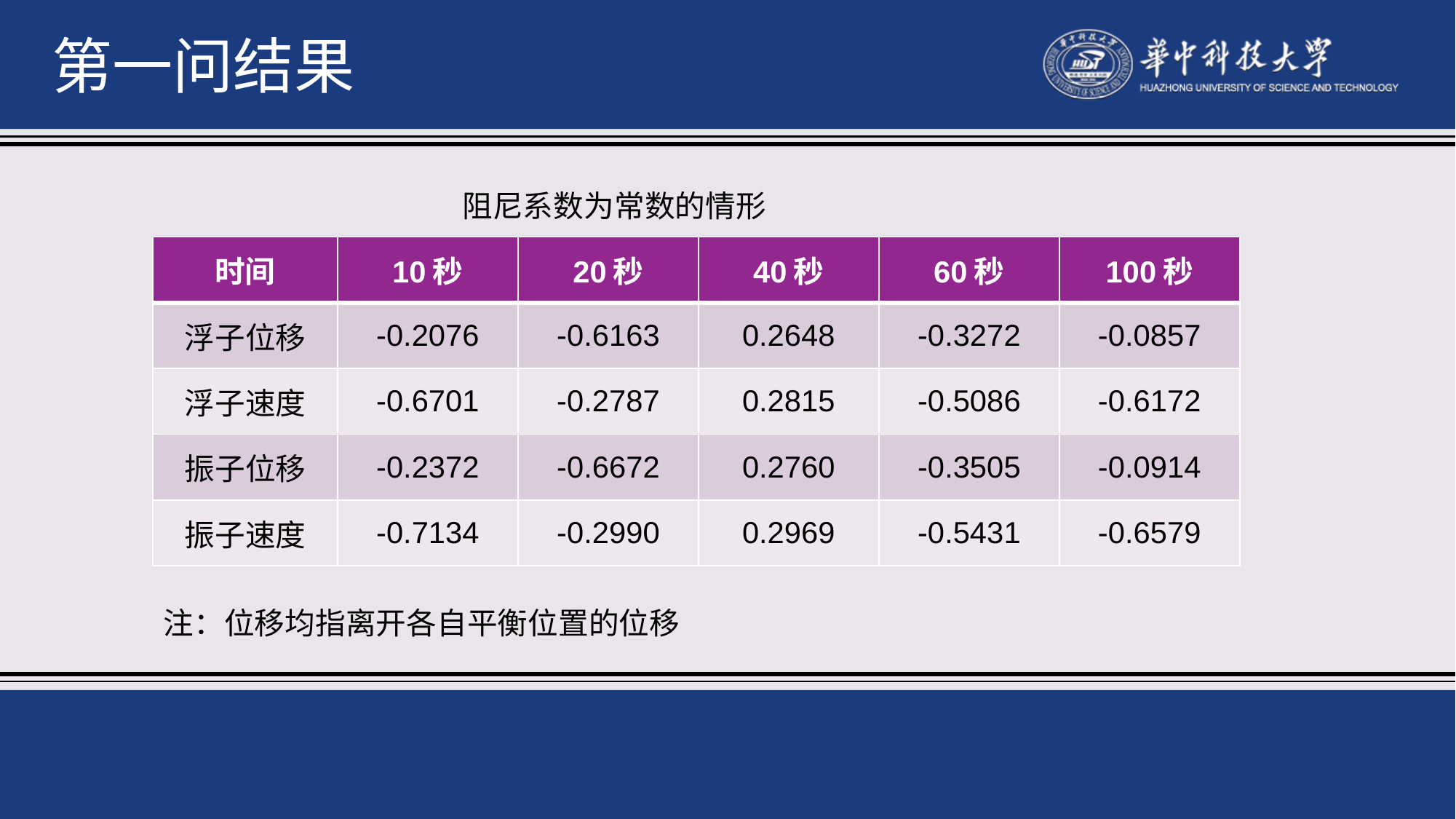

第一问结果
阻尼系数为常数的情形
| 时间 | 10秒 | 20秒 | 40秒 | 60秒 | 100秒 |
| --- | --- | --- | --- | --- | --- |
| 浮子位移 | -0.2076 | -0.6163 | 0.2648 | -0.3272 | -0.0857 |
| 浮子速度 | -0.6701 | -0.2787 | 0.2815 | -0.5086 | -0.6172 |
| 振子位移 | -0.2372 | -0.6672 | 0.2760 | -0.3505 | -0.0914 |
| 振子速度 | -0.7134 | -0.2990 | 0.2969 | -0.5431 | -0.6579 |
注：位移均指离开各自平衡位置的位移